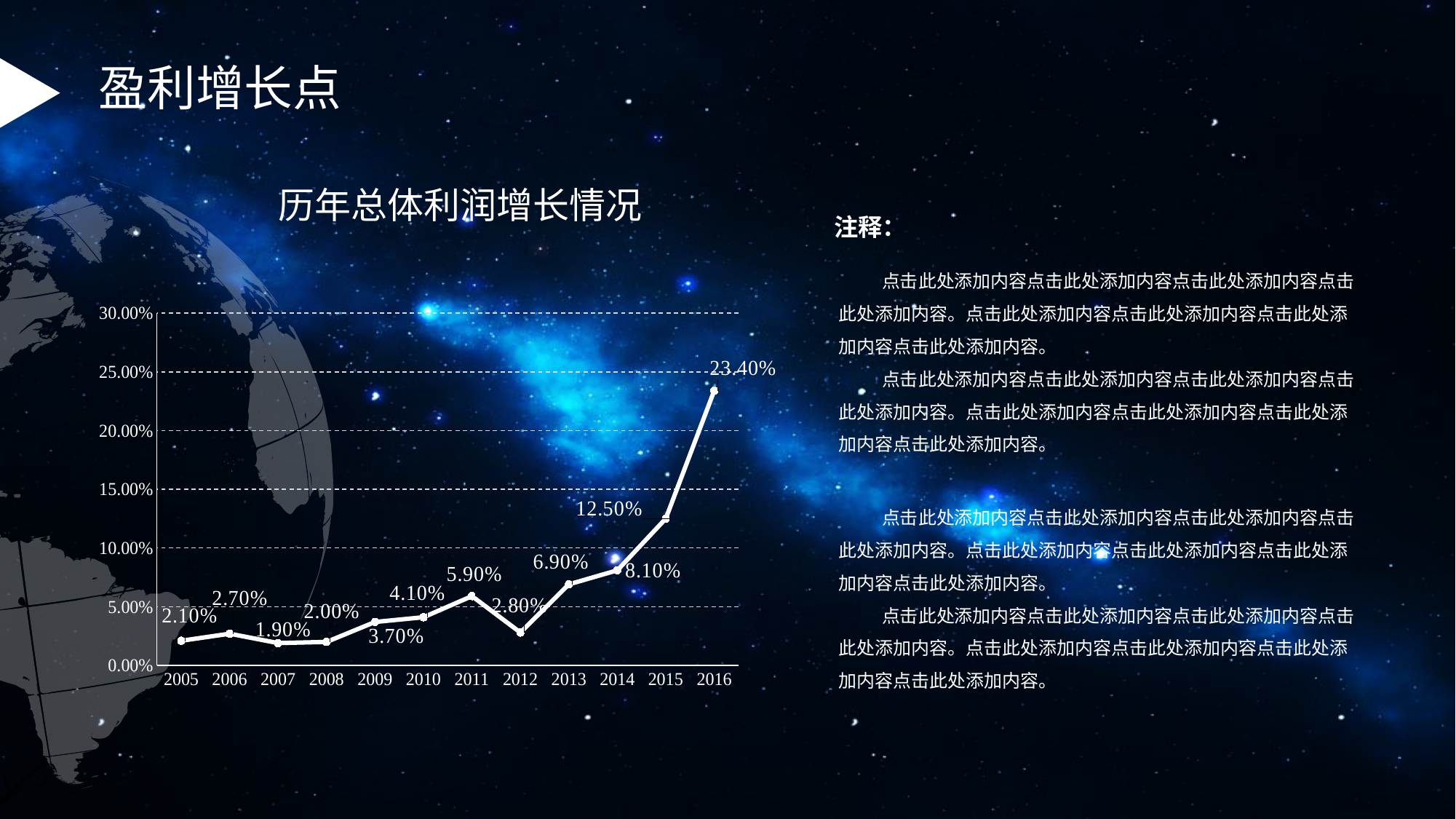

盈利增长点

历年总体利润增长情况
注释：
点击此处添加内容点击此处添加内容点击此处添加内容点击此处添加内容。点击此处添加内容点击此处添加内容点击此处添加内容点击此处添加内容。
点击此处添加内容点击此处添加内容点击此处添加内容点击此处添加内容。点击此处添加内容点击此处添加内容点击此处添加内容点击此处添加内容。

### Chart

| Category | 系列 1 |
|---|---|
| 2005 | 0.021 |
| 2006 | 0.027 |
| 2007 | 0.019 |
| 2008 | 0.02 |
| 2009 | 0.037 |
| 2010 | 0.041 |
| 2011 | 0.059 |
| 2012 | 0.028 |
| 2013 | 0.069 |
| 2014 | 0.081 |
| 2015 | 0.125 |
| 2016 | 0.234 |
点击此处添加内容点击此处添加内容点击此处添加内容点击此处添加内容。点击此处添加内容点击此处添加内容点击此处添加内容点击此处添加内容。
点击此处添加内容点击此处添加内容点击此处添加内容点击此处添加内容。点击此处添加内容点击此处添加内容点击此处添加内容点击此处添加内容。
.